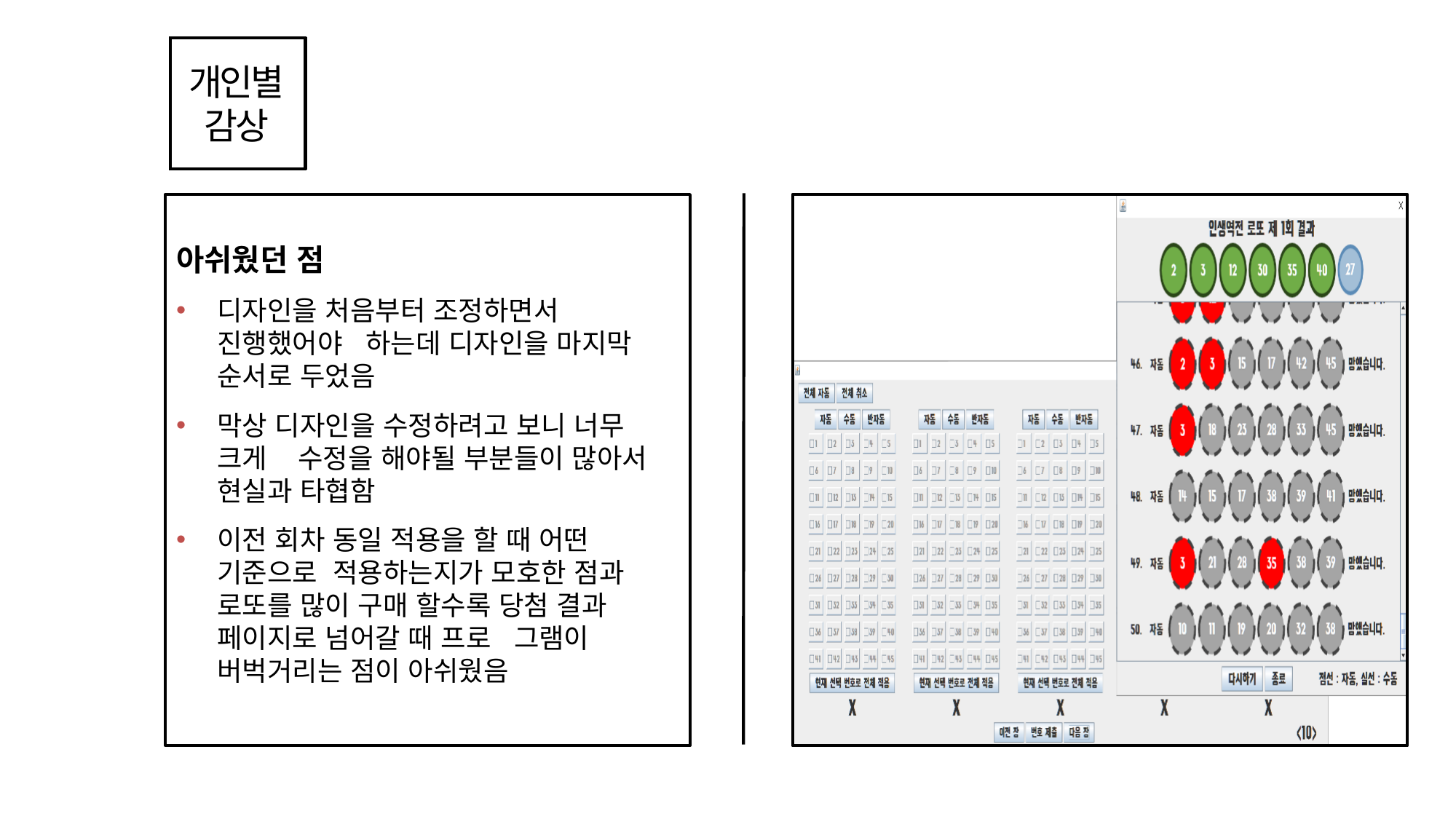

개인별
감상

아쉬웠던 점
디자인을 처음부터 조정하면서 진행했어야   하는데 디자인을 마지막 순서로 두었음
막상 디자인을 수정하려고 보니 너무 크게    수정을 해야될 부분들이 많아서 현실과 타협함
이전 회차 동일 적용을 할 때 어떤 기준으로  적용하는지가 모호한 점과 로또를 많이 구매 할수록 당첨 결과 페이지로 넘어갈 때 프로   그램이 버벅거리는 점이 아쉬웠음